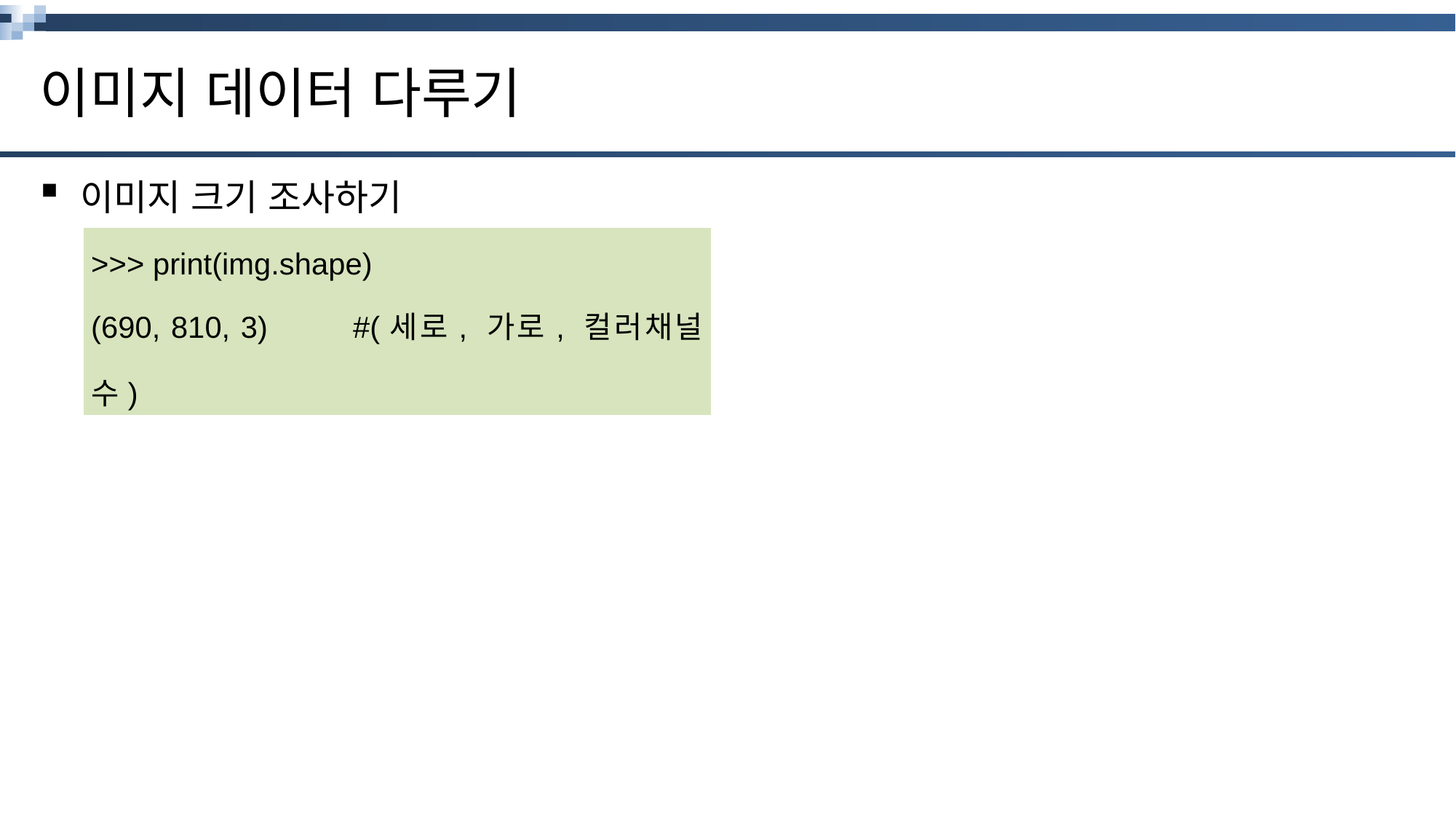

# 이미지 데이터 다루기
이미지 크기 조사하기

세로, 가로 길이의 단위는 픽셀(pixel)
| >>> print(img.shape) (690, 810, 3) #(세로, 가로, 컬러채널 수) |
| --- |